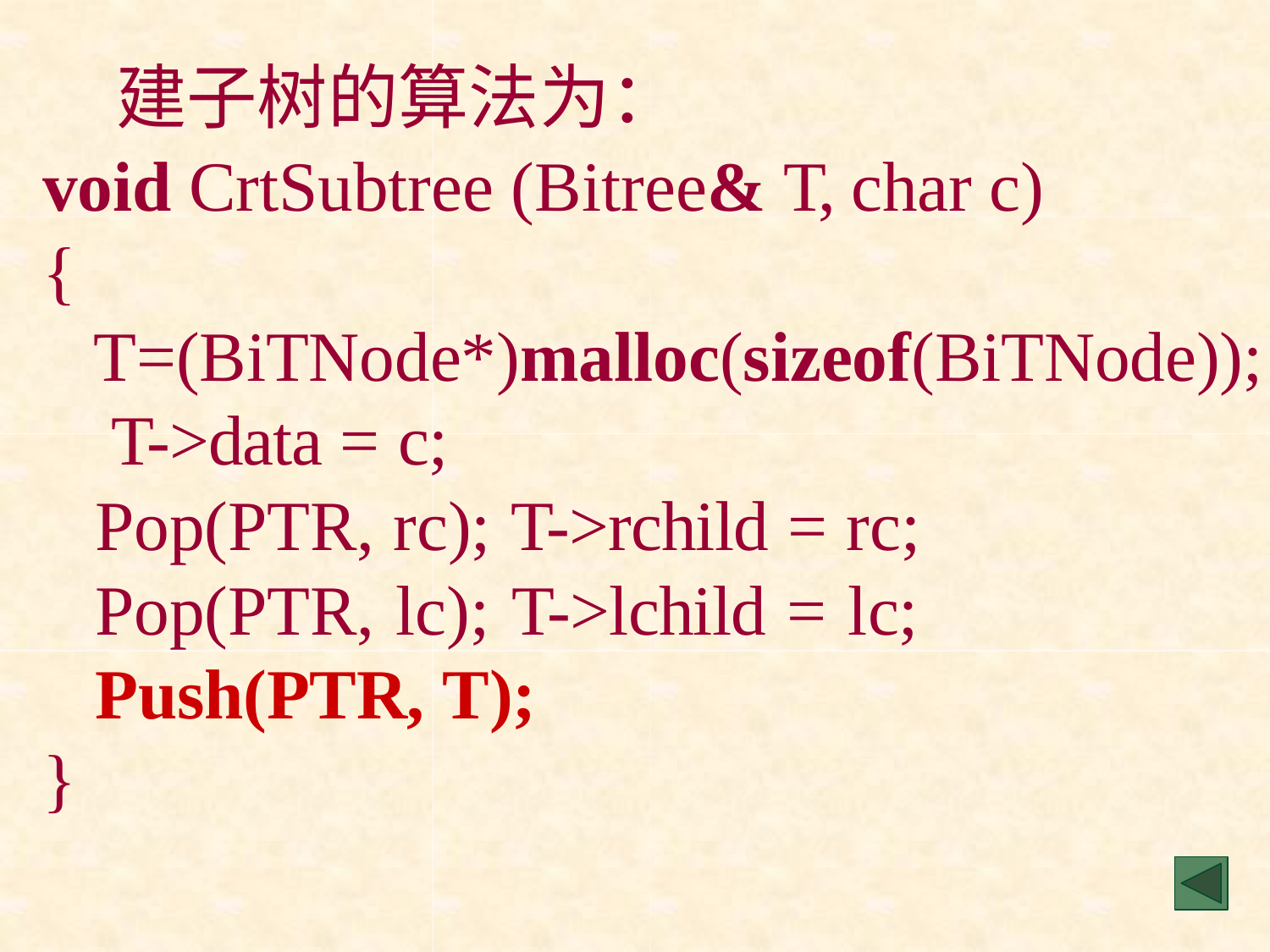

建子树的算法为：
void CrtSubtree (Bitree& T, char c)
{
T=(BiTNode*)malloc(sizeof(BiTNode));  T->data = c;
Pop(PTR, rc); T->rchild = rc;  Pop(PTR, lc); T->lchild = lc;  Push(PTR, T);
}